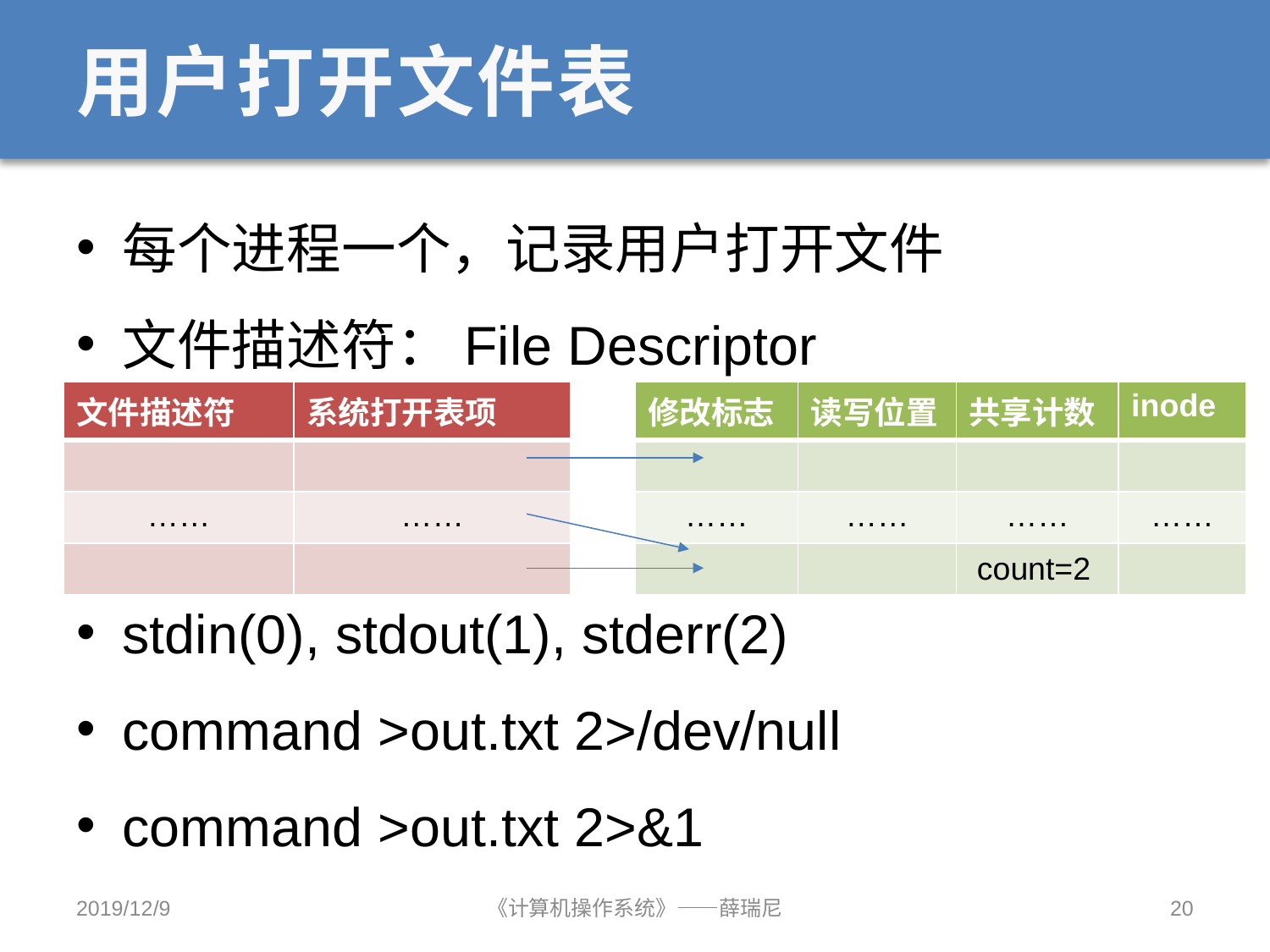

# 用户打开文件表
每个进程一个，记录用户打开文件
文件描述符：File Descriptor

stdin(0), stdout(1), stderr(2)
command >out.txt 2>/dev/null
command >out.txt 2>&1

| 文件描述符 | 系统打开表项 |
| --- | --- |
|  |  |
| …… | …… |
|  |  |
| 修改标志 | 读写位置 | 共享计数 | inode |
| --- | --- | --- | --- |
|  |  |  |  |
| …… | …… | …… | …… |
|  |  |  |  |
count=2
2019/12/9
《计算机操作系统》——薛瑞尼
20